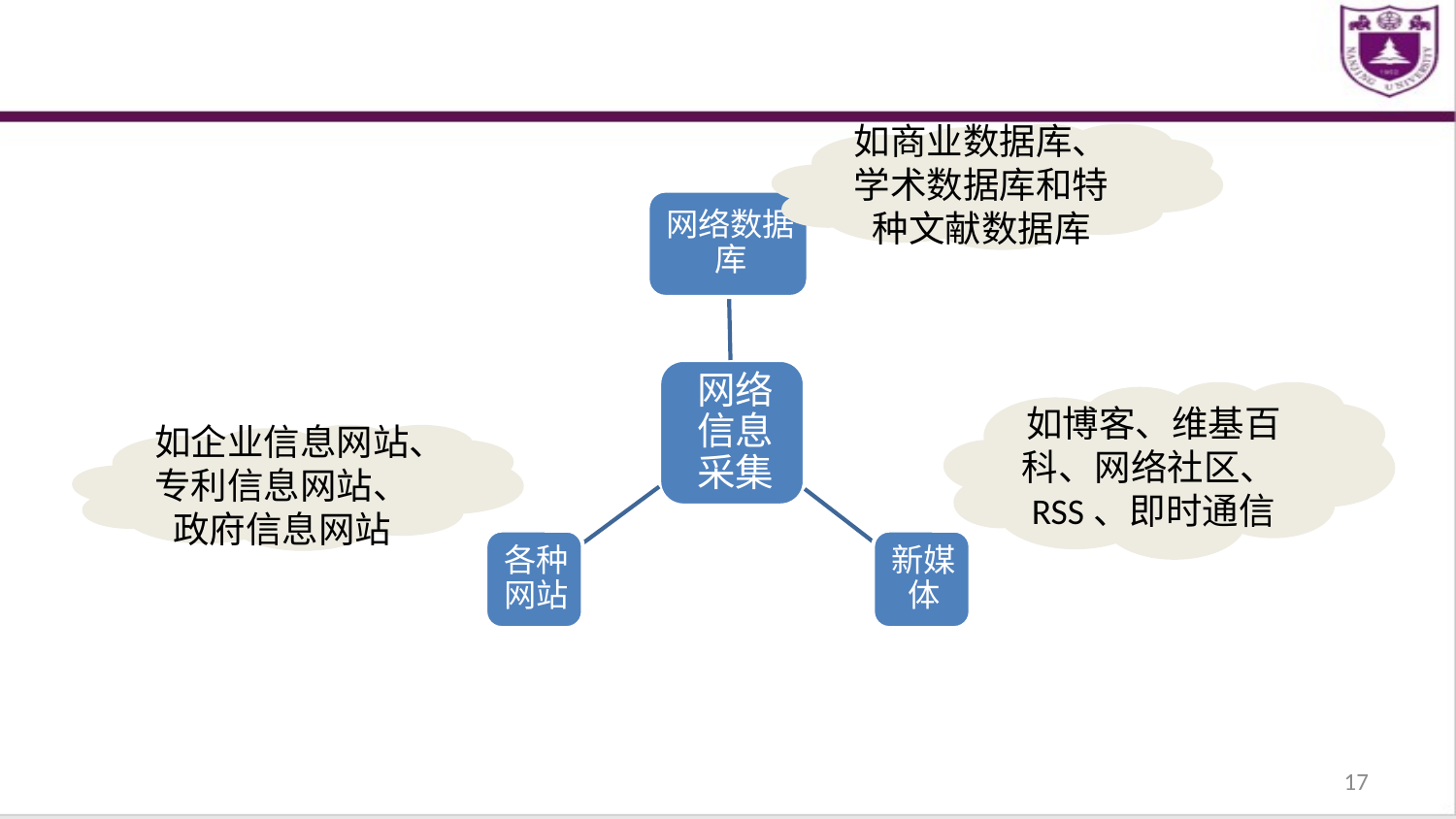

如商业数据库、学术数据库和特种文献数据库
网络信息采集
网络数据库
新媒体
各种网站
如博客、维基百科、网络社区、RSS、即时通信
如企业信息网站、专利信息网站、政府信息网站
17